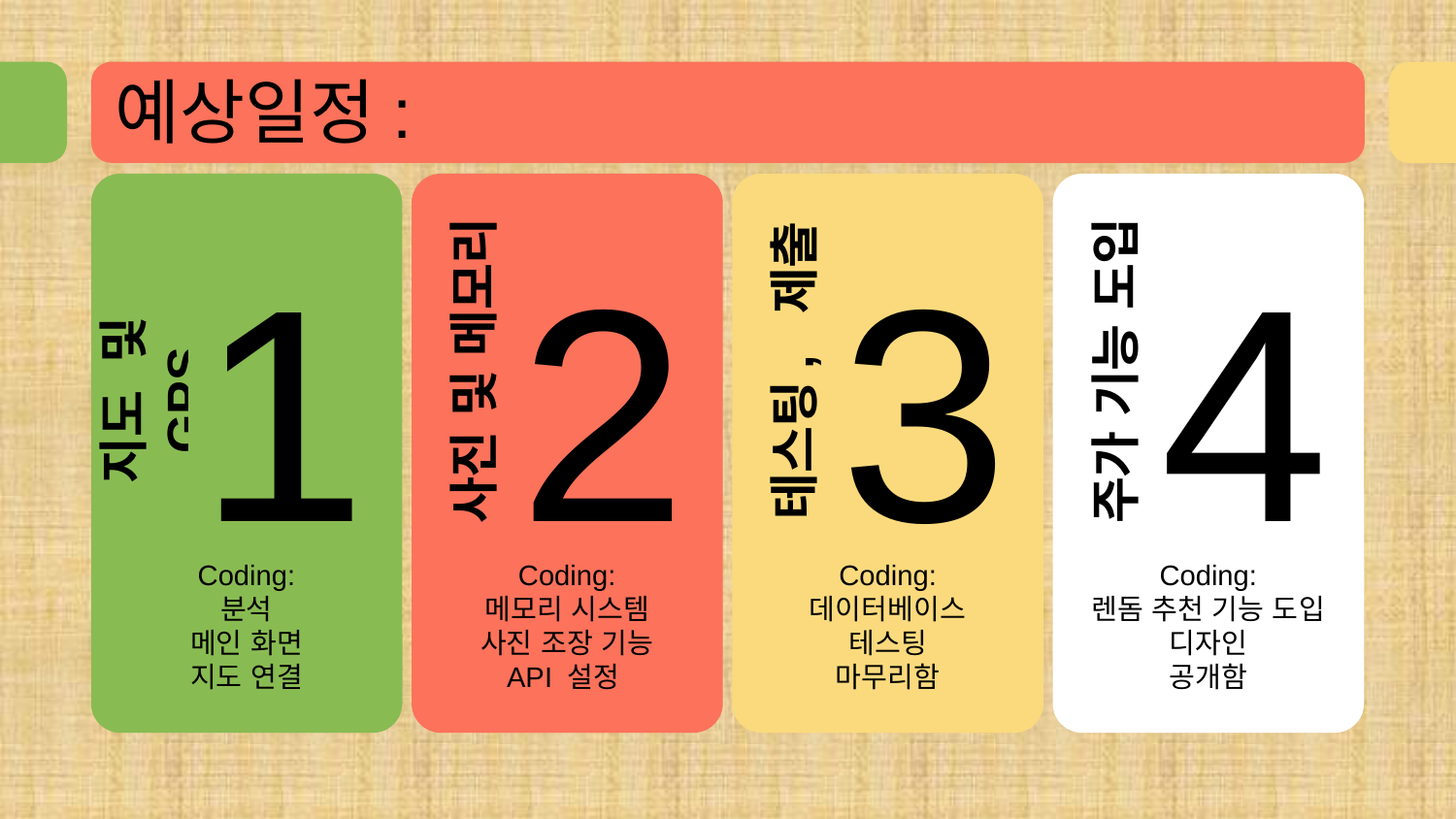

예상일정:
1
2
3
4
사진 및 메모리
테스팅,  제출
주가 기능 도입
# 지도  및 GPS
Coding:
분석
메인 화면
지도 연결

Coding:
데이터베이스
테스팅
마무리함
Coding:
메모리 시스템
사진 조장 기능
API 설정
Coding:
렌돔 추천 기능 도입
디자인
공개함